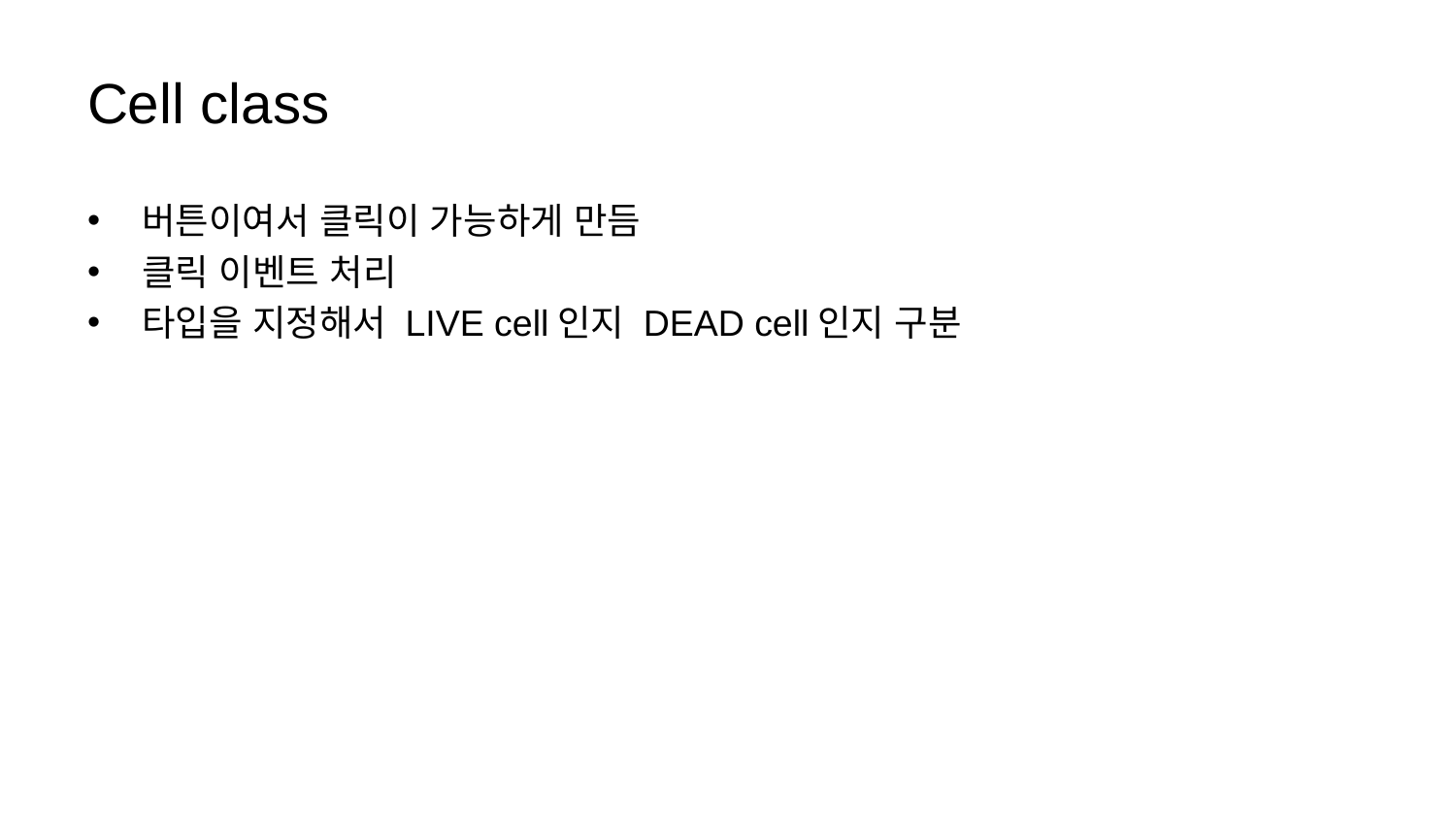

# Cell class
버튼이여서 클릭이 가능하게 만듬
클릭 이벤트 처리
타입을 지정해서 LIVE cell인지 DEAD cell인지 구분